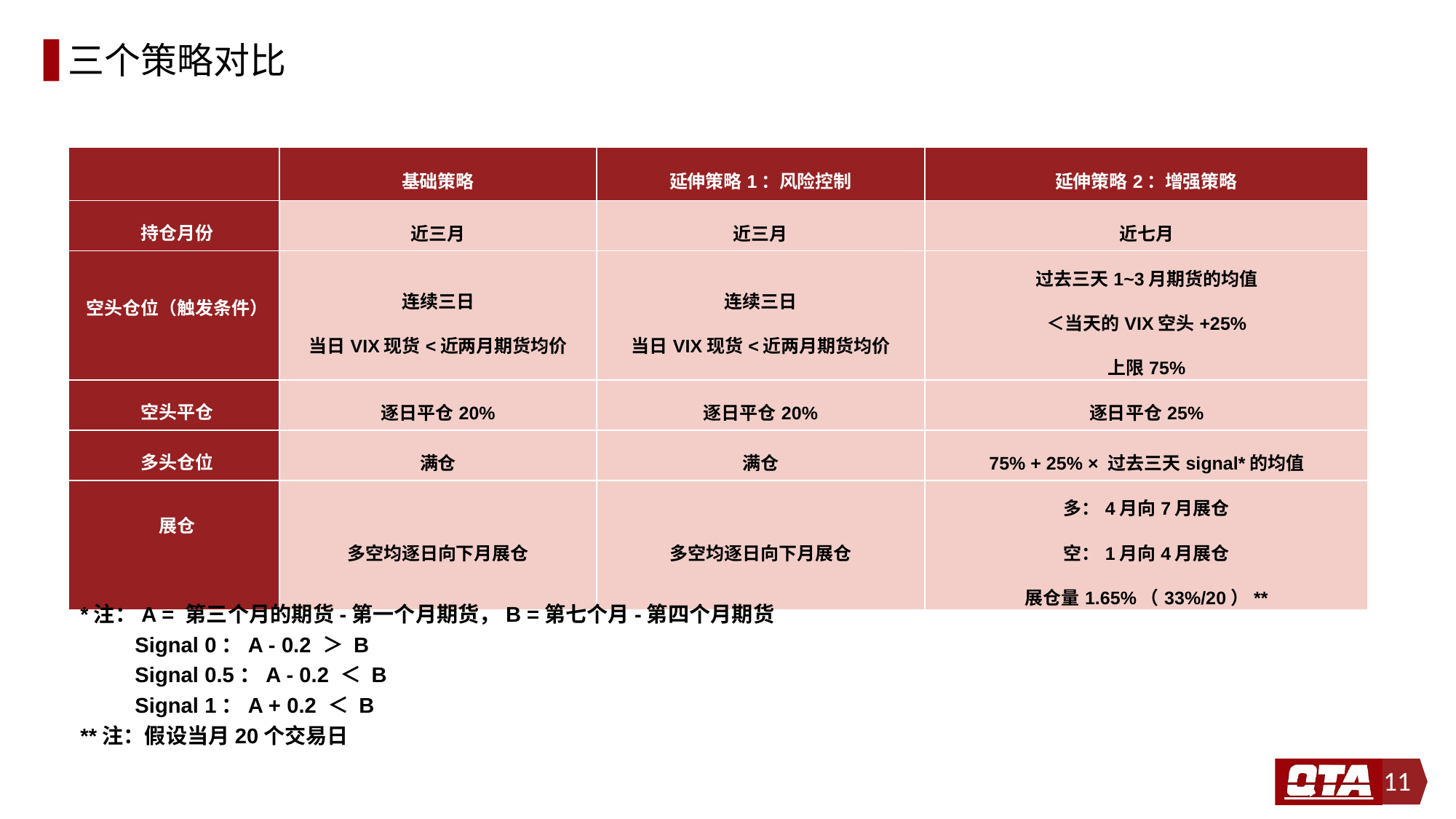

# 三个策略对比
|  | 基础策略 | 延伸策略1：风险控制 | 延伸策略2：增强策略 |
| --- | --- | --- | --- |
| 持仓月份 | 近三月 | 近三月 | 近七月 |
| 空头仓位（触发条件） | 连续三日 当日VIX现货<近两月期货均价 | 连续三日 当日VIX现货<近两月期货均价 | 过去三天1~3月期货的均值 ＜当天的VIX空头+25% 上限75% |
| 空头平仓 | 逐日平仓20% | 逐日平仓20% | 逐日平仓25% |
| 多头仓位 | 满仓 | 满仓 | 75% + 25% × 过去三天signal\*的均值 |
| 展仓 | 多空均逐日向下月展仓 | 多空均逐日向下月展仓 | 多：4月向7月展仓 空：1月向4月展仓 展仓量1.65%（33%/20）\*\* |
*注：A = 第三个月的期货-第一个月期货，B =第七个月-第四个月期货
Signal 0：A - 0.2 ＞ B
Signal 0.5：A - 0.2 ＜ B
Signal 1：A + 0.2 ＜ B
**注：假设当月20个交易日
11